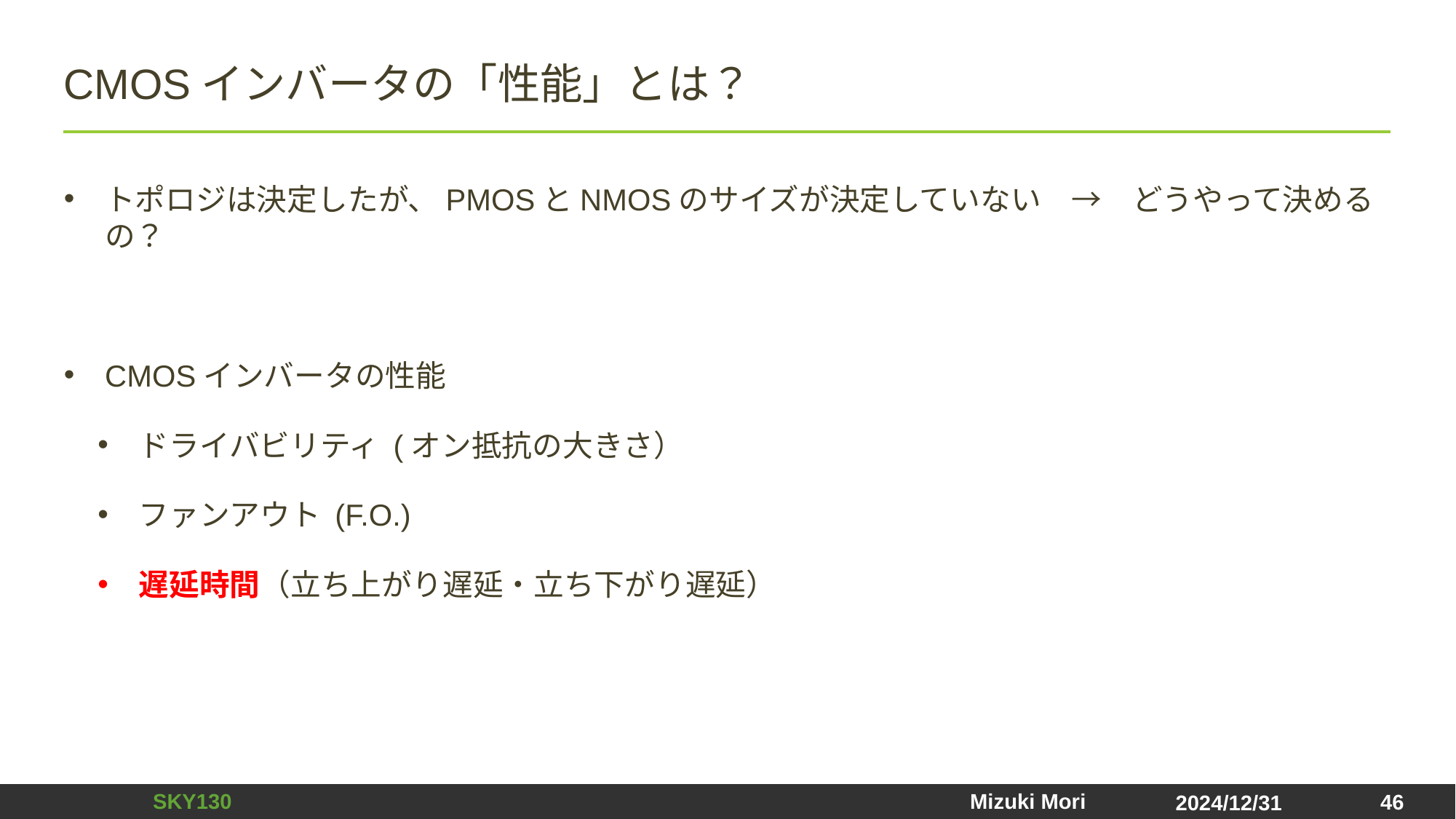

# CMOSインバータの「性能」とは？
トポロジは決定したが、PMOSとNMOSのサイズが決定していない　→　どうやって決めるの？

CMOSインバータの性能
ドライバビリティ (オン抵抗の大きさ）
ファンアウト (F.O.)
遅延時間（立ち上がり遅延・立ち下がり遅延）
46
2024/12/31